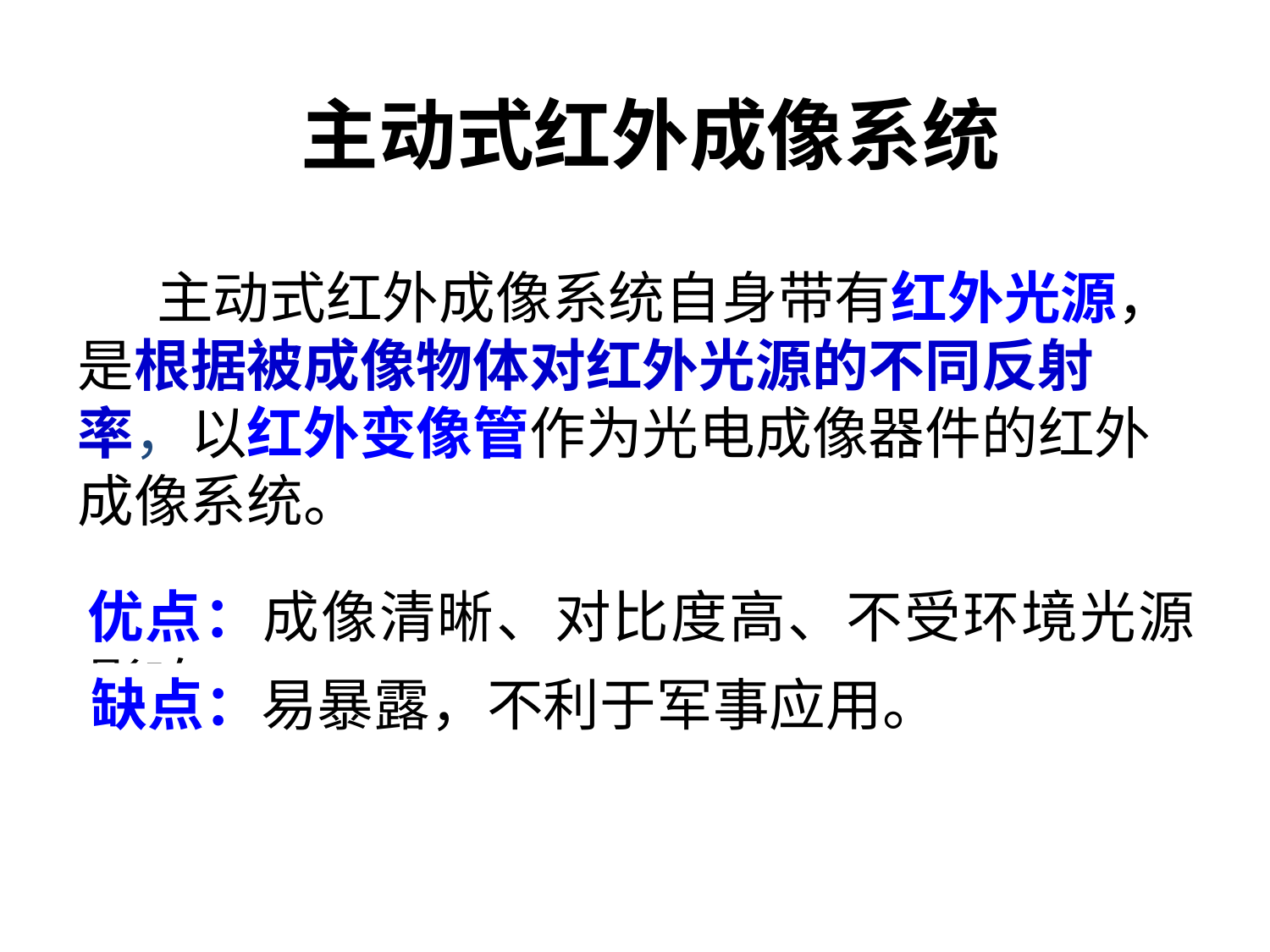

# 主动式红外成像系统
      主动式红外成像系统自身带有红外光源，是根据被成像物体对红外光源的不同反射率，以红外变像管作为光电成像器件的红外成像系统。
优点：成像清晰、对比度高、不受环境光源影响；
缺点：易暴露，不利于军事应用。